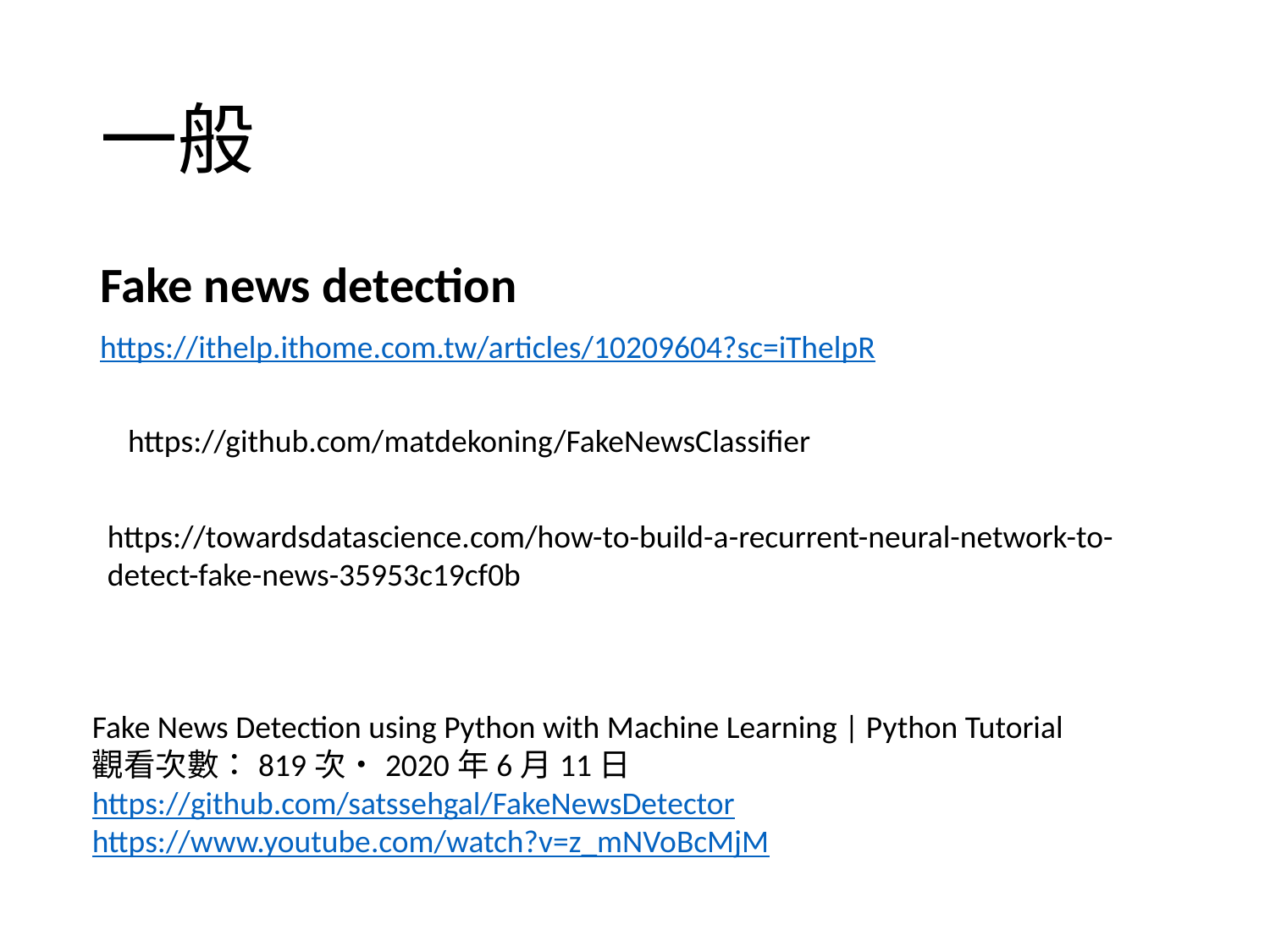

# 一般
Fake news detection
https://ithelp.ithome.com.tw/articles/10209604?sc=iThelpR

https://github.com/matdekoning/FakeNewsClassifier
https://towardsdatascience.com/how-to-build-a-recurrent-neural-network-to-detect-fake-news-35953c19cf0b
Fake News Detection using Python with Machine Learning | Python Tutorial
觀看次數：819次•2020年6月11日
https://github.com/satssehgal/FakeNewsDetector
https://www.youtube.com/watch?v=z_mNVoBcMjM